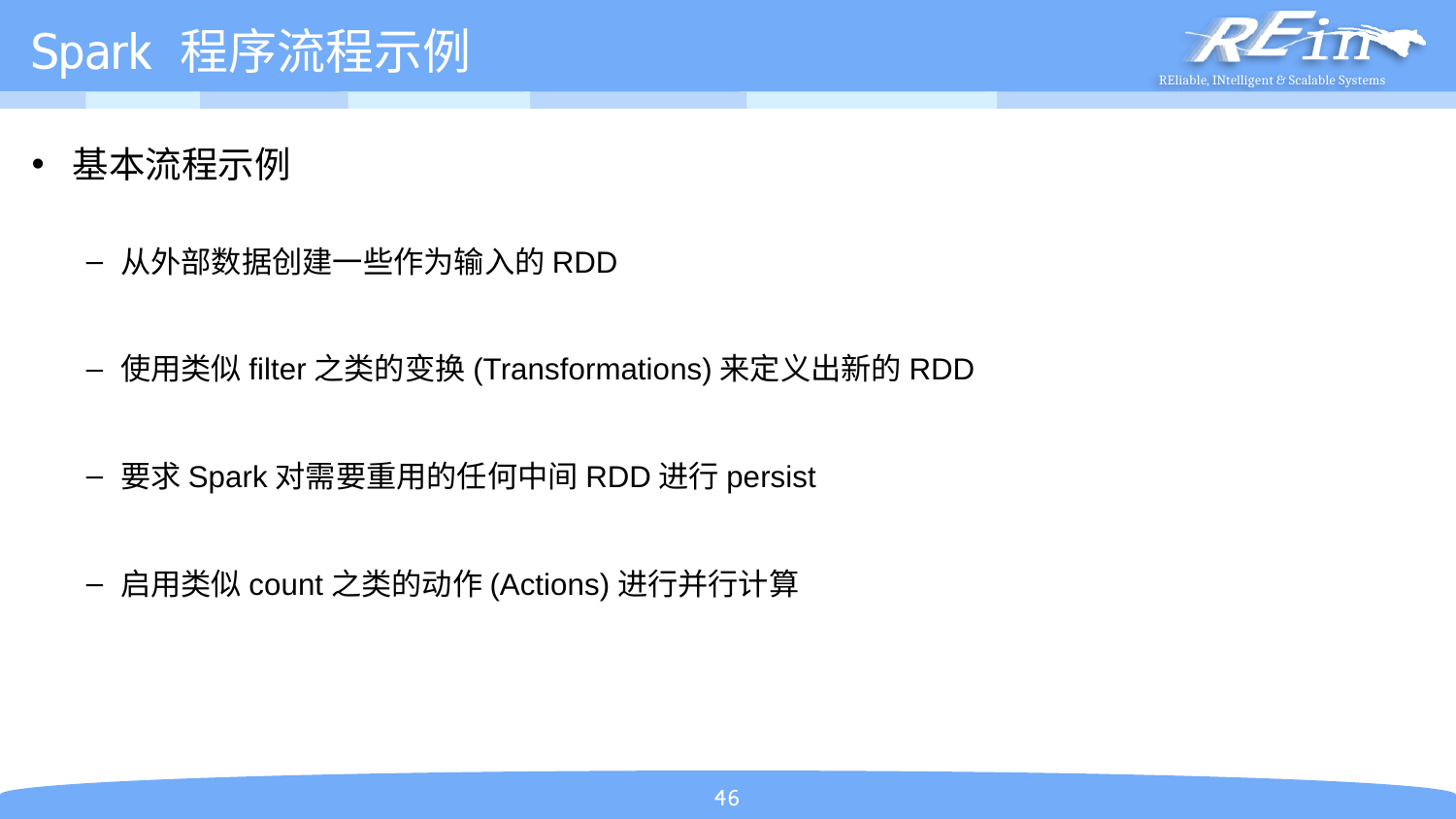

# Spark 程序流程示例
基本流程示例

从外部数据创建一些作为输入的RDD

使用类似filter之类的变换(Transformations)来定义出新的RDD

要求Spark对需要重用的任何中间RDD进行persist

启用类似count之类的动作(Actions)进行并行计算

46